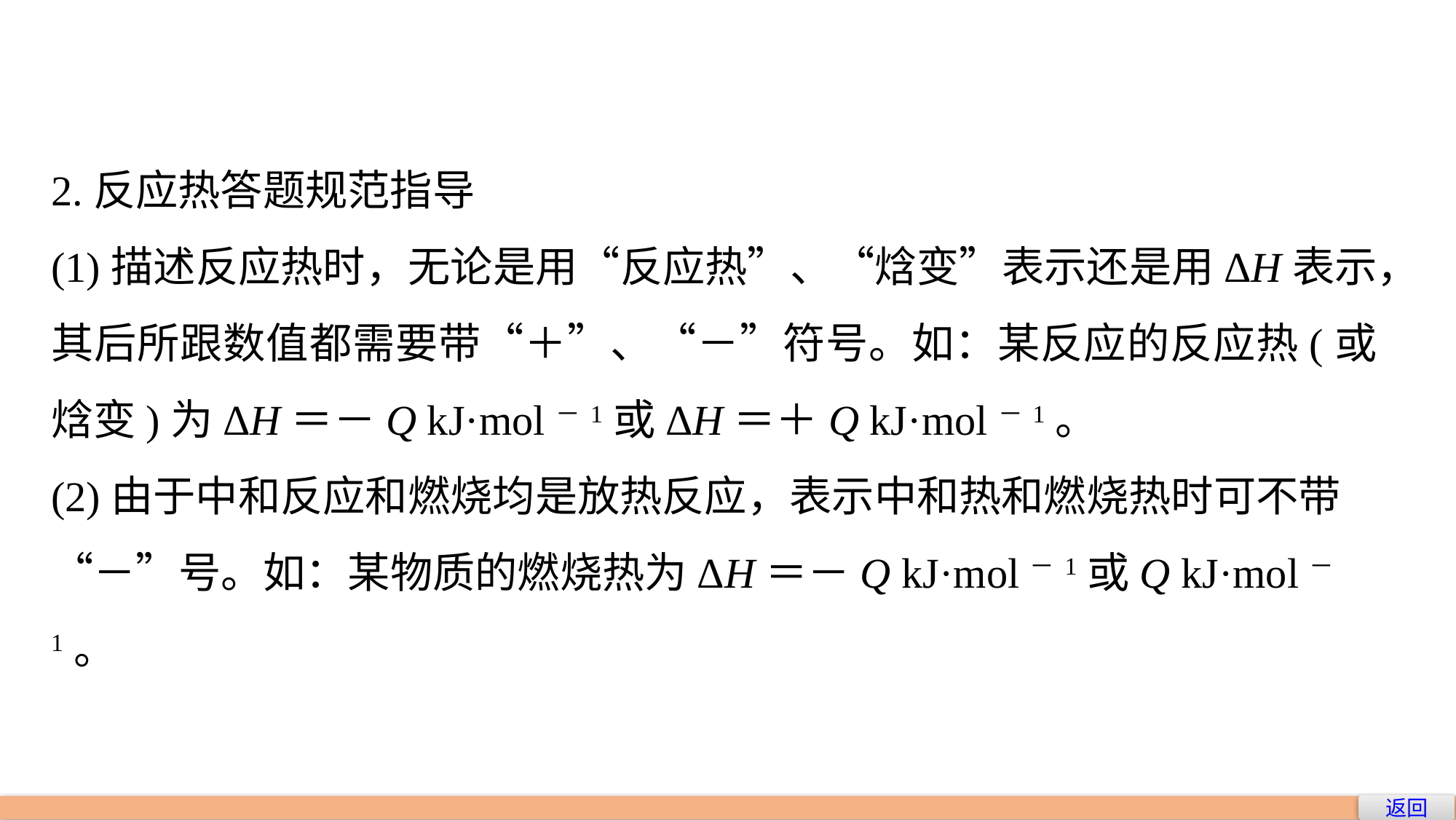

2.反应热答题规范指导
(1)描述反应热时，无论是用“反应热”、“焓变”表示还是用ΔH表示，其后所跟数值都需要带“＋”、“－”符号。如：某反应的反应热(或焓变)为ΔH＝－Q kJ·mol－1或ΔH＝＋Q kJ·mol－1。
(2)由于中和反应和燃烧均是放热反应，表示中和热和燃烧热时可不带“－”号。如：某物质的燃烧热为ΔH＝－Q kJ·mol－1或Q kJ·mol－1。
返回